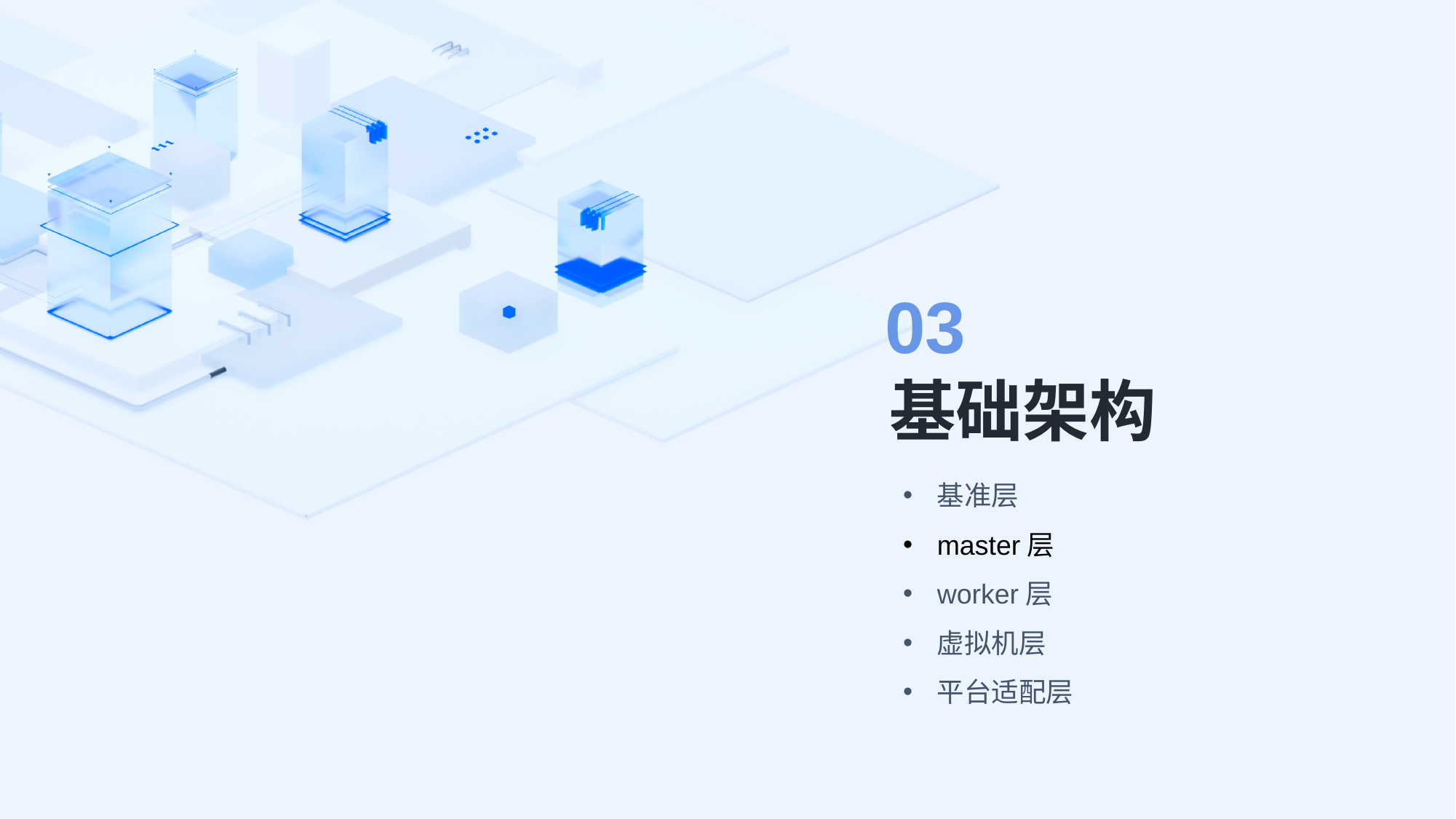

03
基础架构

基准层
master层
worker层
虚拟机层
平台适配层